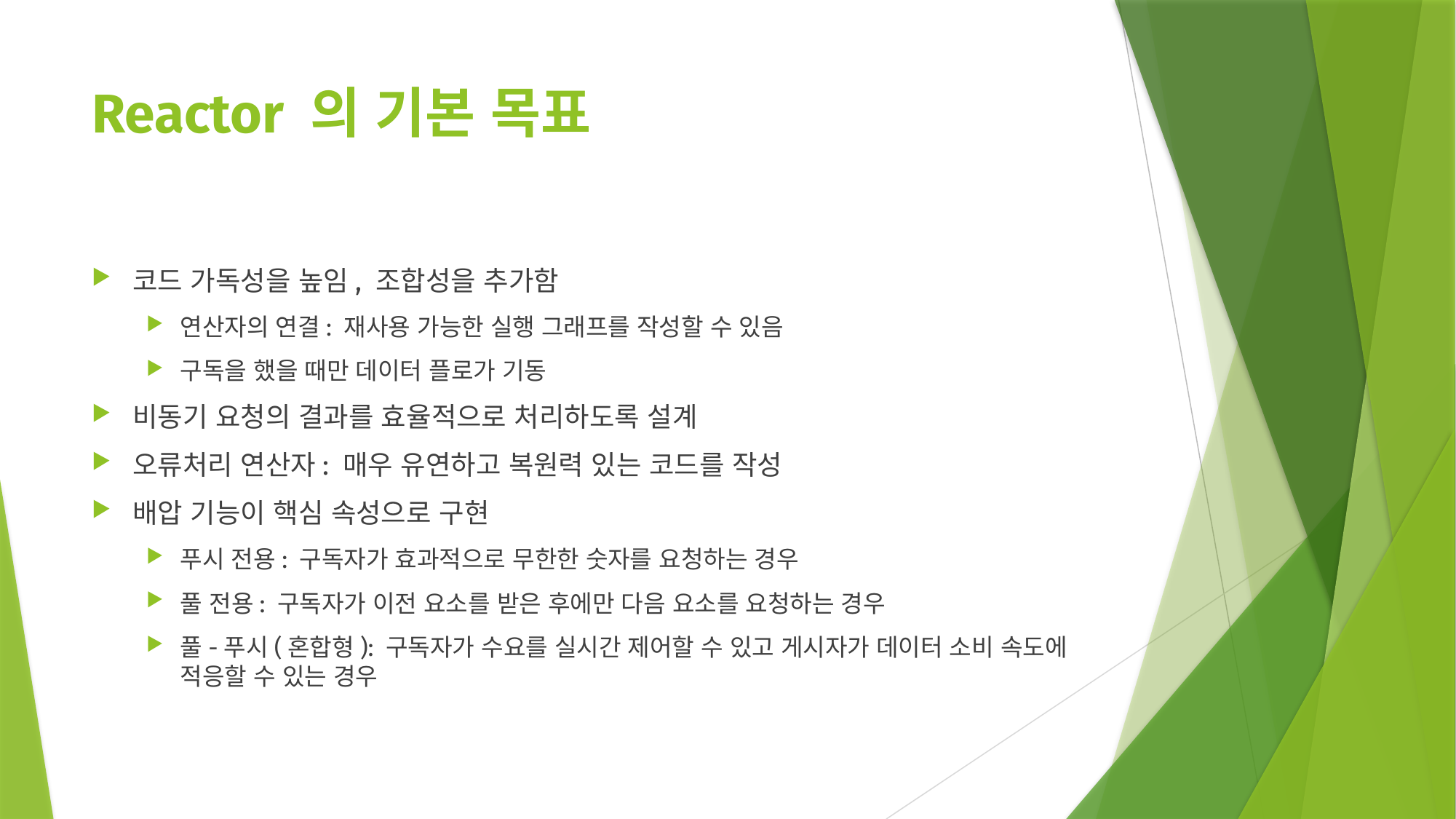

# Reactor 의 기본 목표
코드 가독성을 높임, 조합성을 추가함
연산자의 연결: 재사용 가능한 실행 그래프를 작성할 수 있음
구독을 했을 때만 데이터 플로가 기동
비동기 요청의 결과를 효율적으로 처리하도록 설계
오류처리 연산자: 매우 유연하고 복원력 있는 코드를 작성
배압 기능이 핵심 속성으로 구현
푸시 전용: 구독자가 효과적으로 무한한 숫자를 요청하는 경우
풀 전용: 구독자가 이전 요소를 받은 후에만 다음 요소를 요청하는 경우
풀-푸시(혼합형): 구독자가 수요를 실시간 제어할 수 있고 게시자가 데이터 소비 속도에 적응할 수 있는 경우